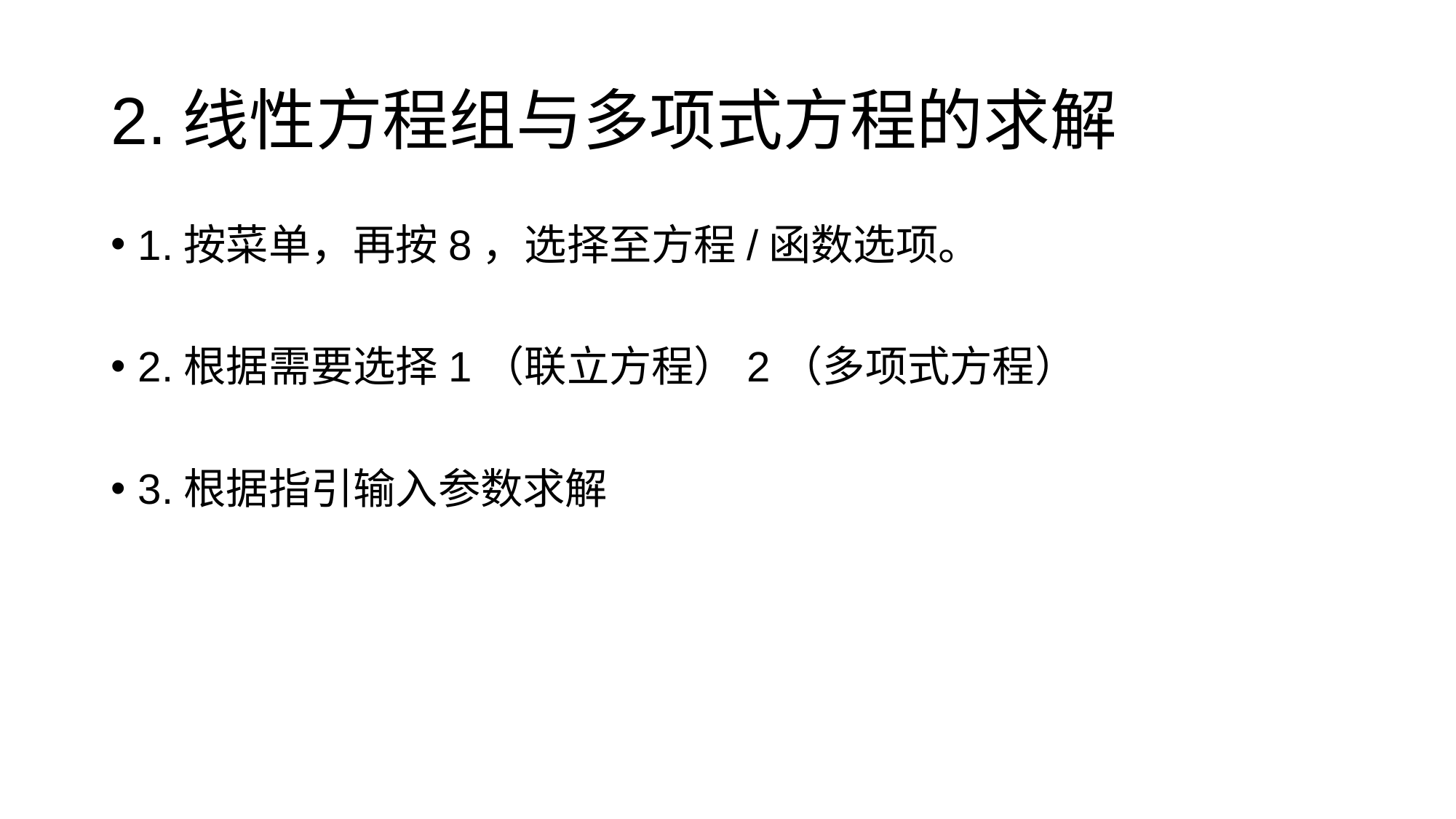

# 2.线性方程组与多项式方程的求解
1.按菜单，再按8，选择至方程/函数选项。

2.根据需要选择1（联立方程）2（多项式方程）

3.根据指引输入参数求解